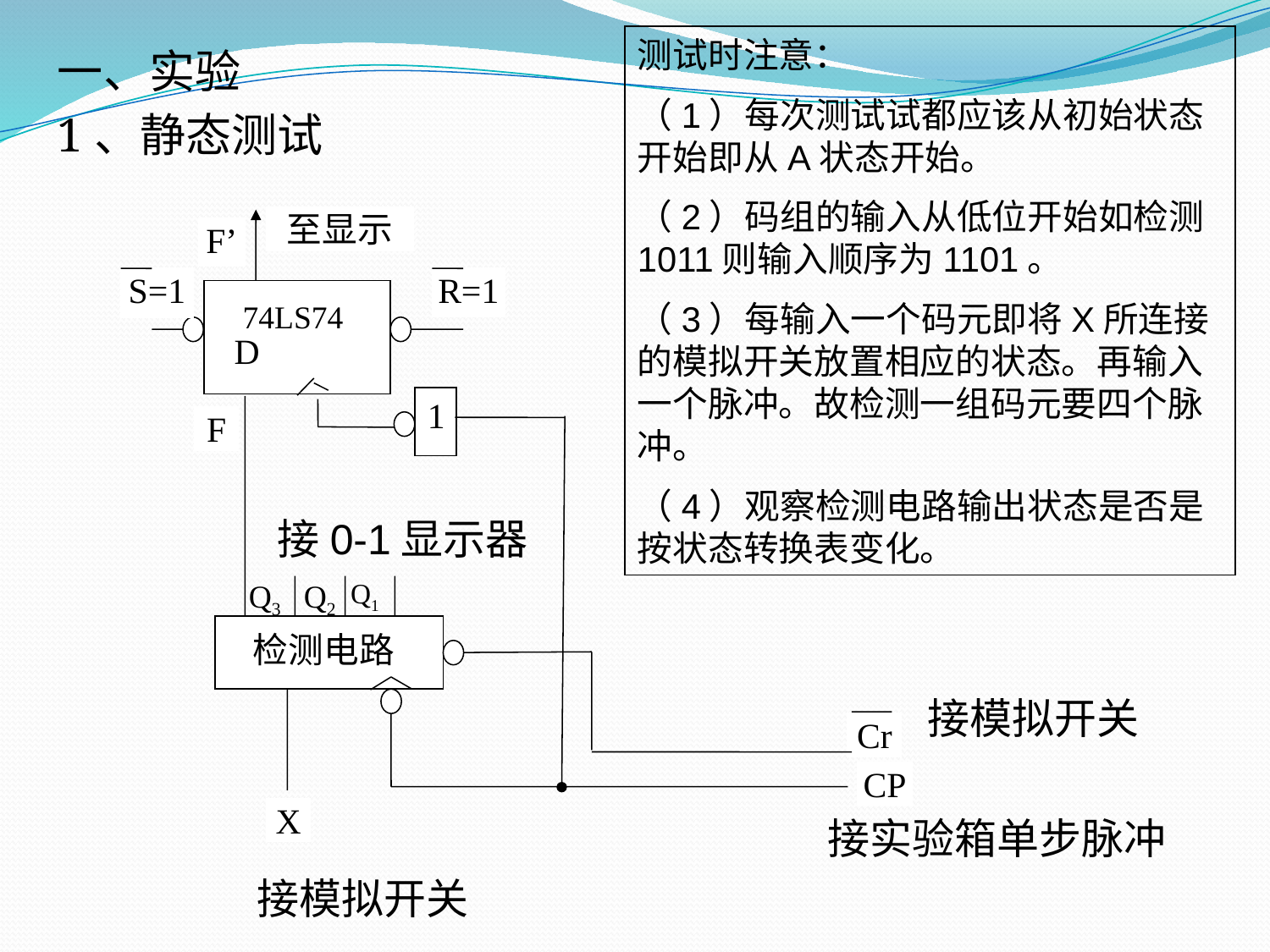

测试时注意：
（1）每次测试试都应该从初始状态开始即从A状态开始。
（2）码组的输入从低位开始如检测1011则输入顺序为1101。
（3）每输入一个码元即将X所连接的模拟开关放置相应的状态。再输入一个脉冲。故检测一组码元要四个脉冲。
（4）观察检测电路输出状态是否是按状态转换表变化。
一、实验
1、静态测试
至显示

F’

S=1

R=1

  D
74LS74

1

F

接0-1显示器
Q3

Q2

Q1

检测电路

接模拟开关

Cr

CP

X

接实验箱单步脉冲
接模拟开关